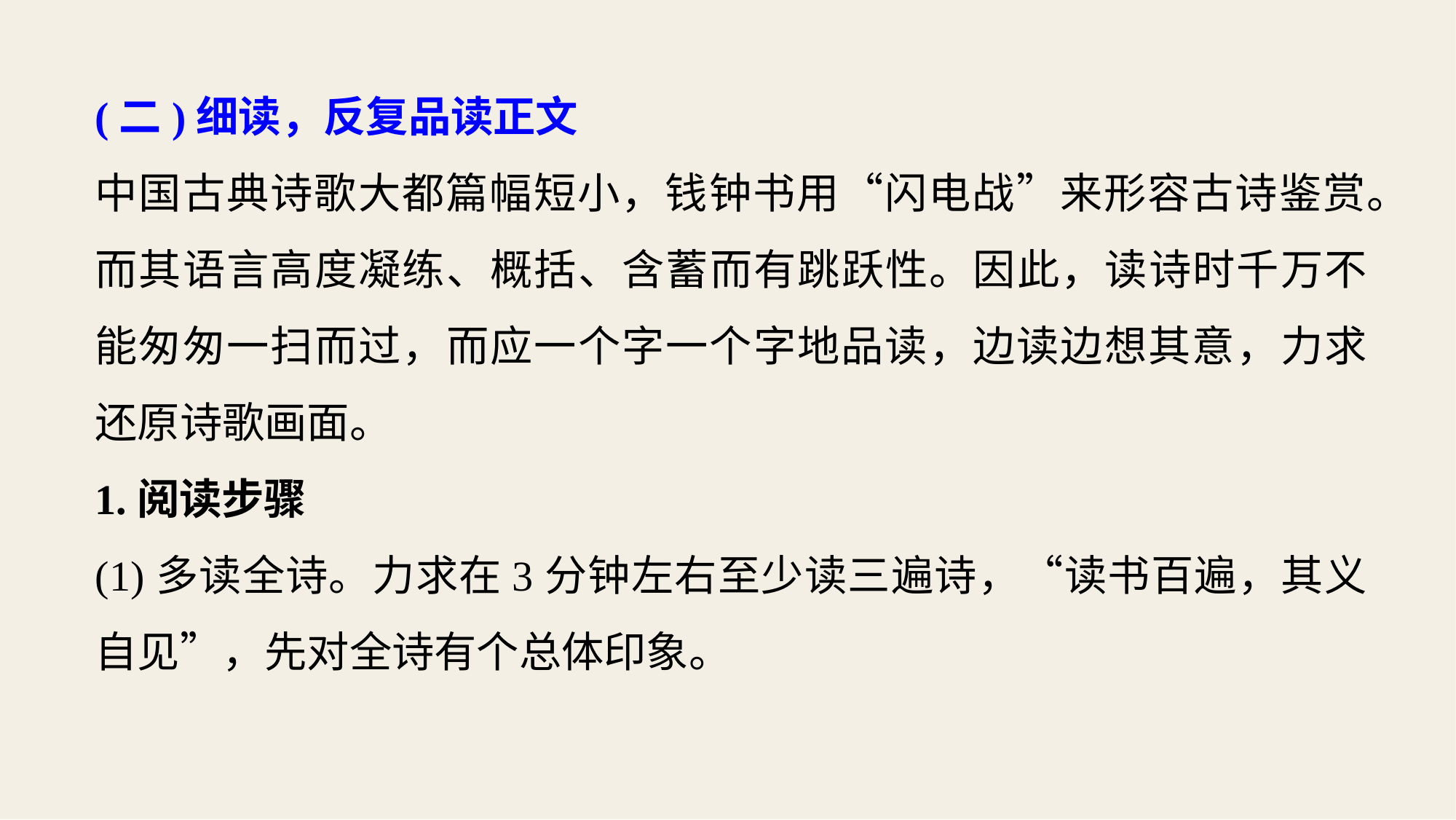

(二)细读，反复品读正文
中国古典诗歌大都篇幅短小，钱钟书用“闪电战”来形容古诗鉴赏。而其语言高度凝练、概括、含蓄而有跳跃性。因此，读诗时千万不能匆匆一扫而过，而应一个字一个字地品读，边读边想其意，力求还原诗歌画面。
1.阅读步骤
(1)多读全诗。力求在3分钟左右至少读三遍诗，“读书百遍，其义自见”，先对全诗有个总体印象。